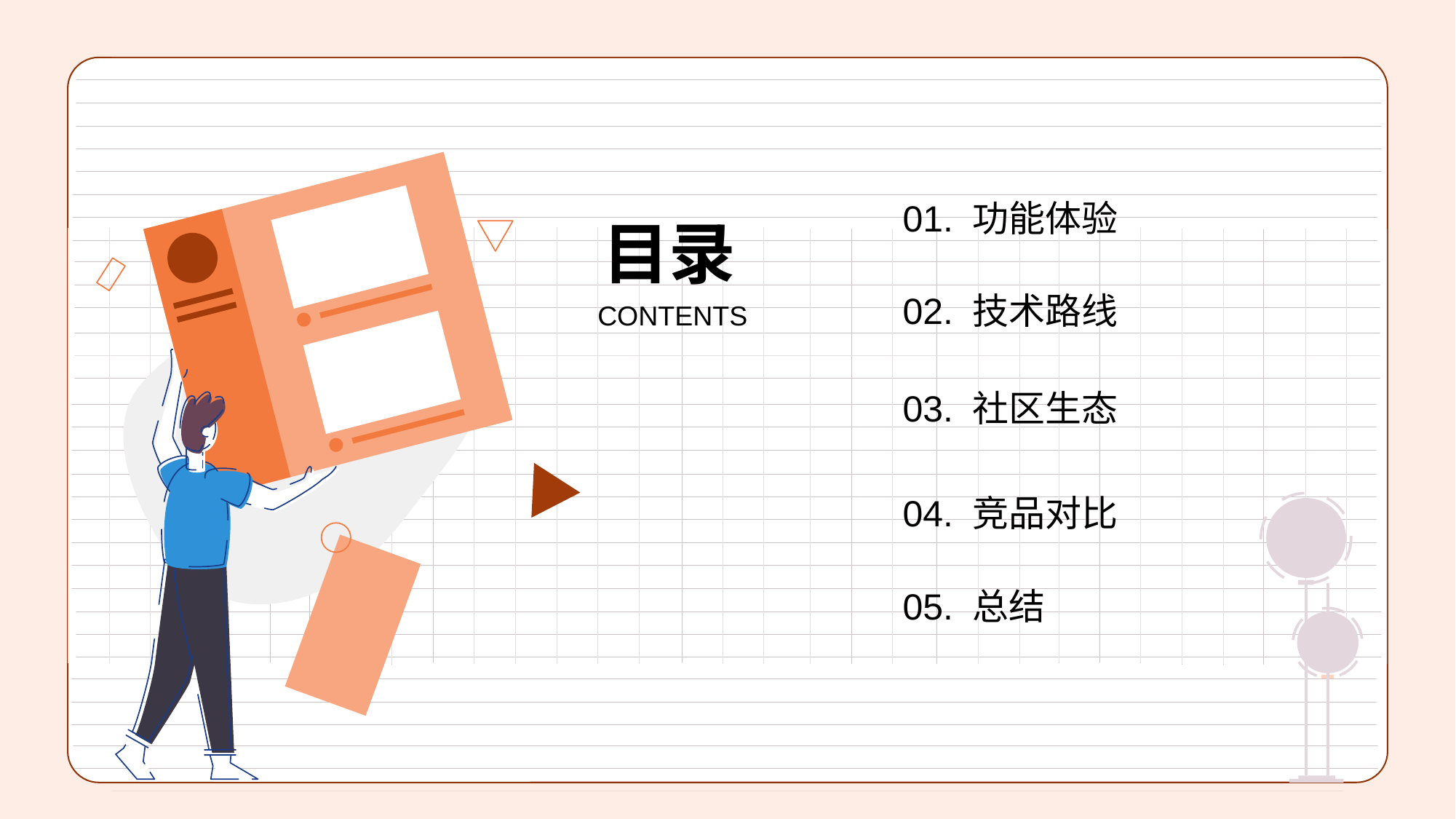

01. 功能体验
02. 技术路线
03. 社区生态
04. 竞品对比
05. 总结